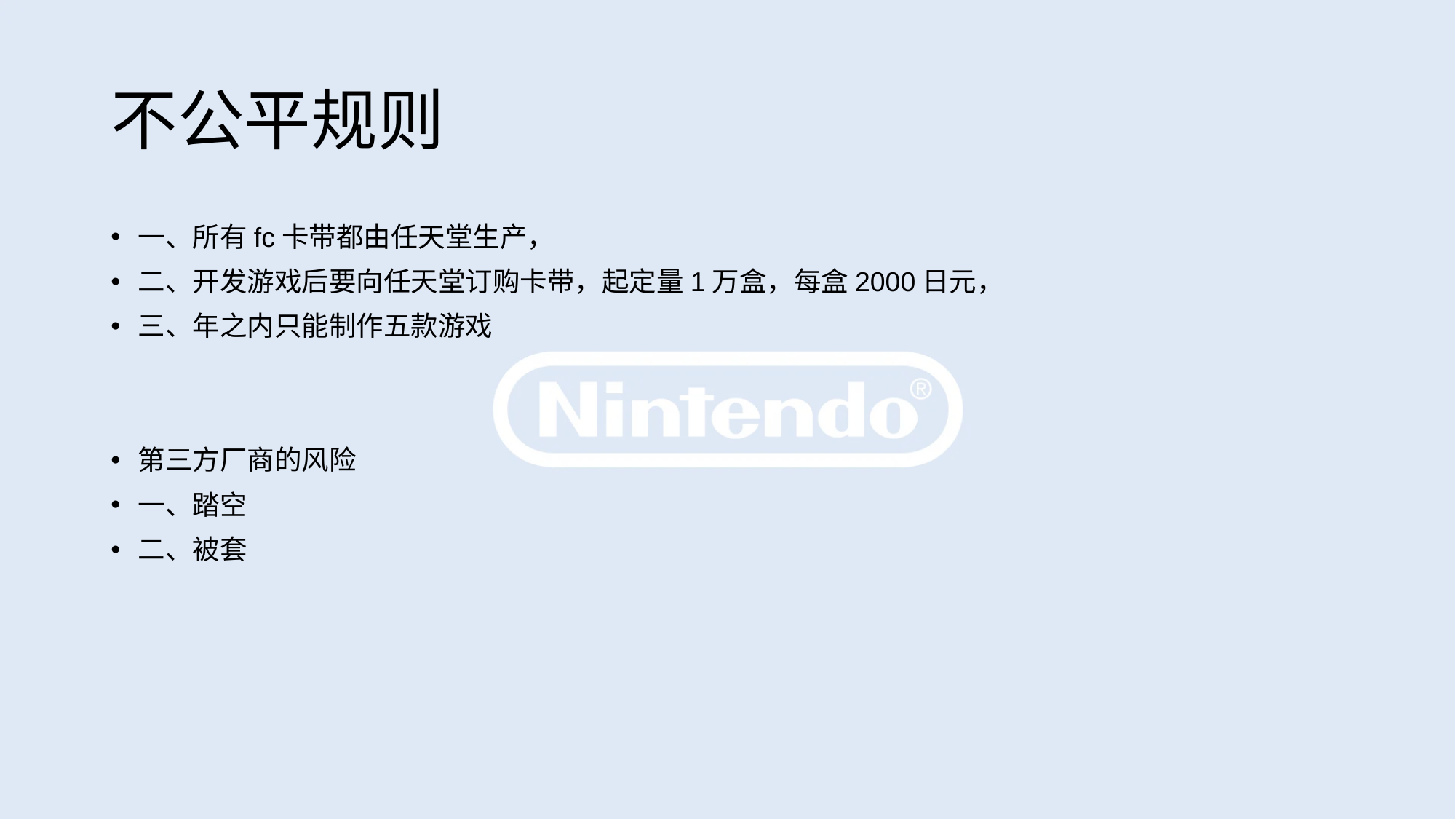

# 不公平规则
一、所有fc卡带都由任天堂生产，
二、开发游戏后要向任天堂订购卡带，起定量1万盒，每盒2000日元，
三、年之内只能制作五款游戏

第三方厂商的风险
一、踏空
二、被套